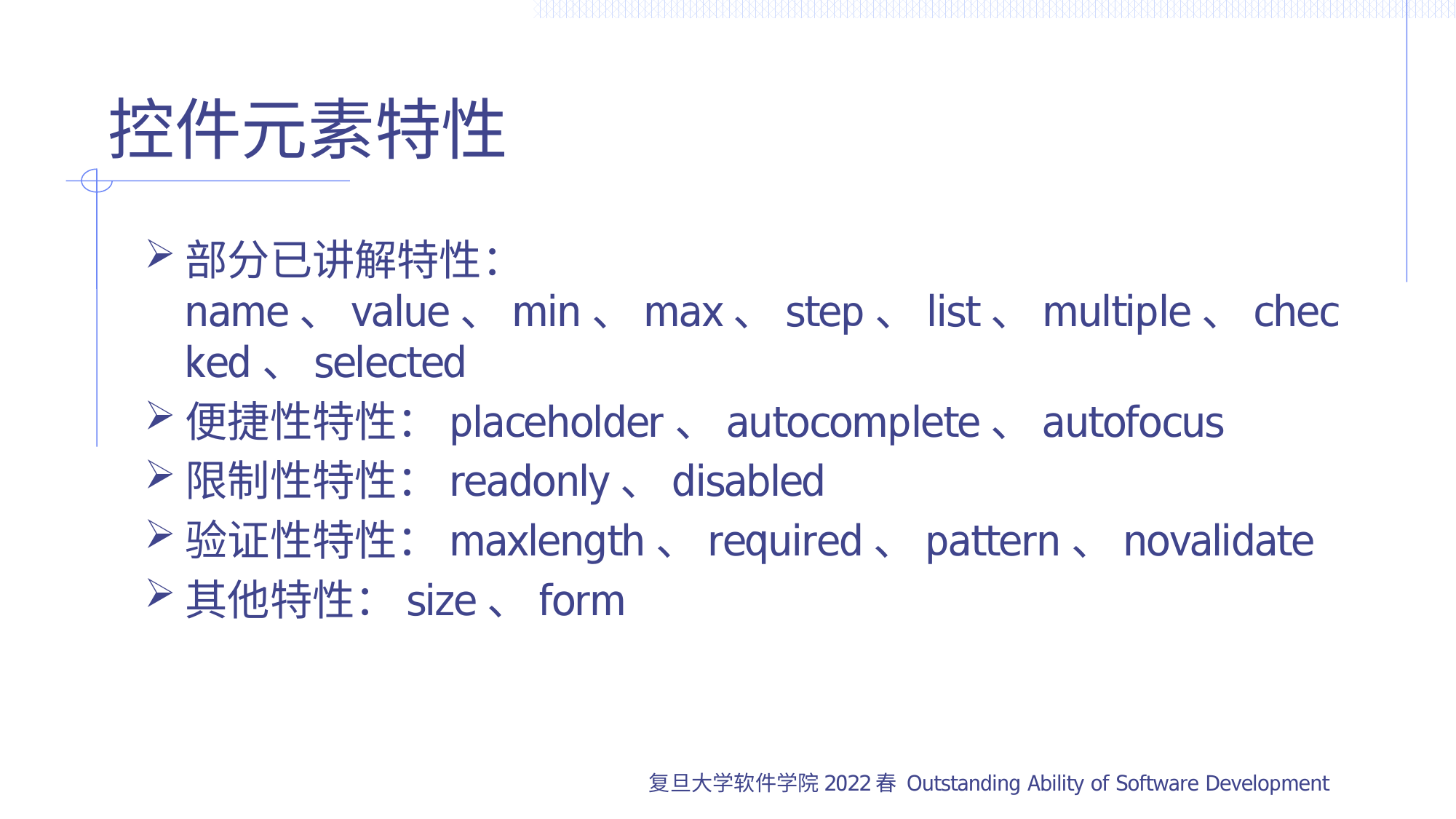

# 控件元素特性
部分已讲解特性：name、value、min、max、step、list、multiple、checked、selected
便捷性特性：placeholder、autocomplete、autofocus
限制性特性：readonly、disabled
验证性特性：maxlength、required、pattern、novalidate
其他特性：size、form